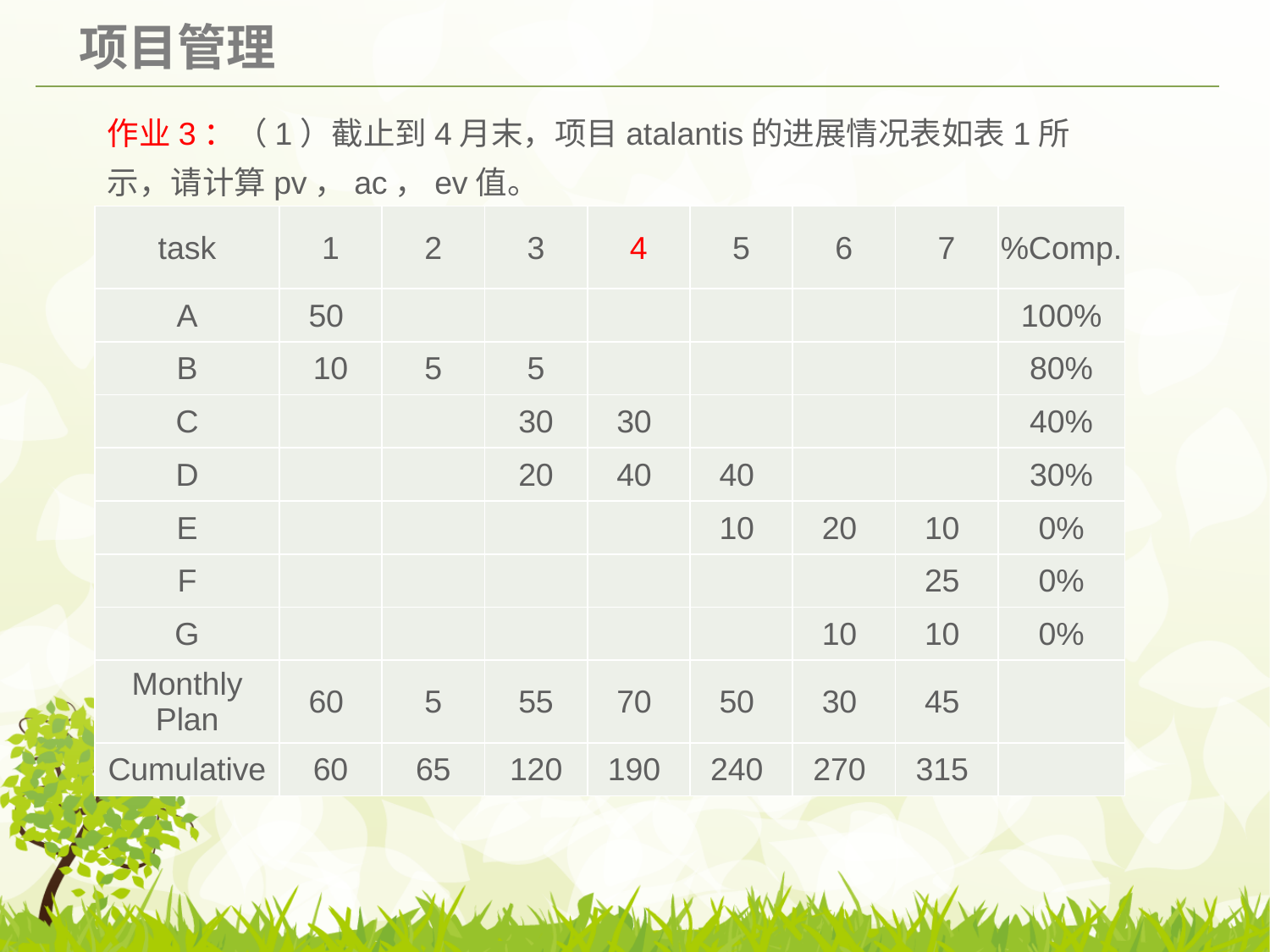

作业3：（1）截止到4月末，项目atalantis的进展情况表如表1所示，请计算pv，ac，ev值。
| task | 1 | 2 | 3 | 4 | 5 | 6 | 7 | %Comp. |
| --- | --- | --- | --- | --- | --- | --- | --- | --- |
| A | 50 |  |  |  |  |  |  | 100% |
| B | 10 | 5 | 5 |  |  |  |  | 80% |
| C |  |  | 30 | 30 |  |  |  | 40% |
| D |  |  | 20 | 40 | 40 |  |  | 30% |
| E |  |  |  |  | 10 | 20 | 10 | 0% |
| F |  |  |  |  |  |  | 25 | 0% |
| G |  |  |  |  |  | 10 | 10 | 0% |
| Monthly Plan | 60 | 5 | 55 | 70 | 50 | 30 | 45 |  |
| Cumulative | 60 | 65 | 120 | 190 | 240 | 270 | 315 |  |